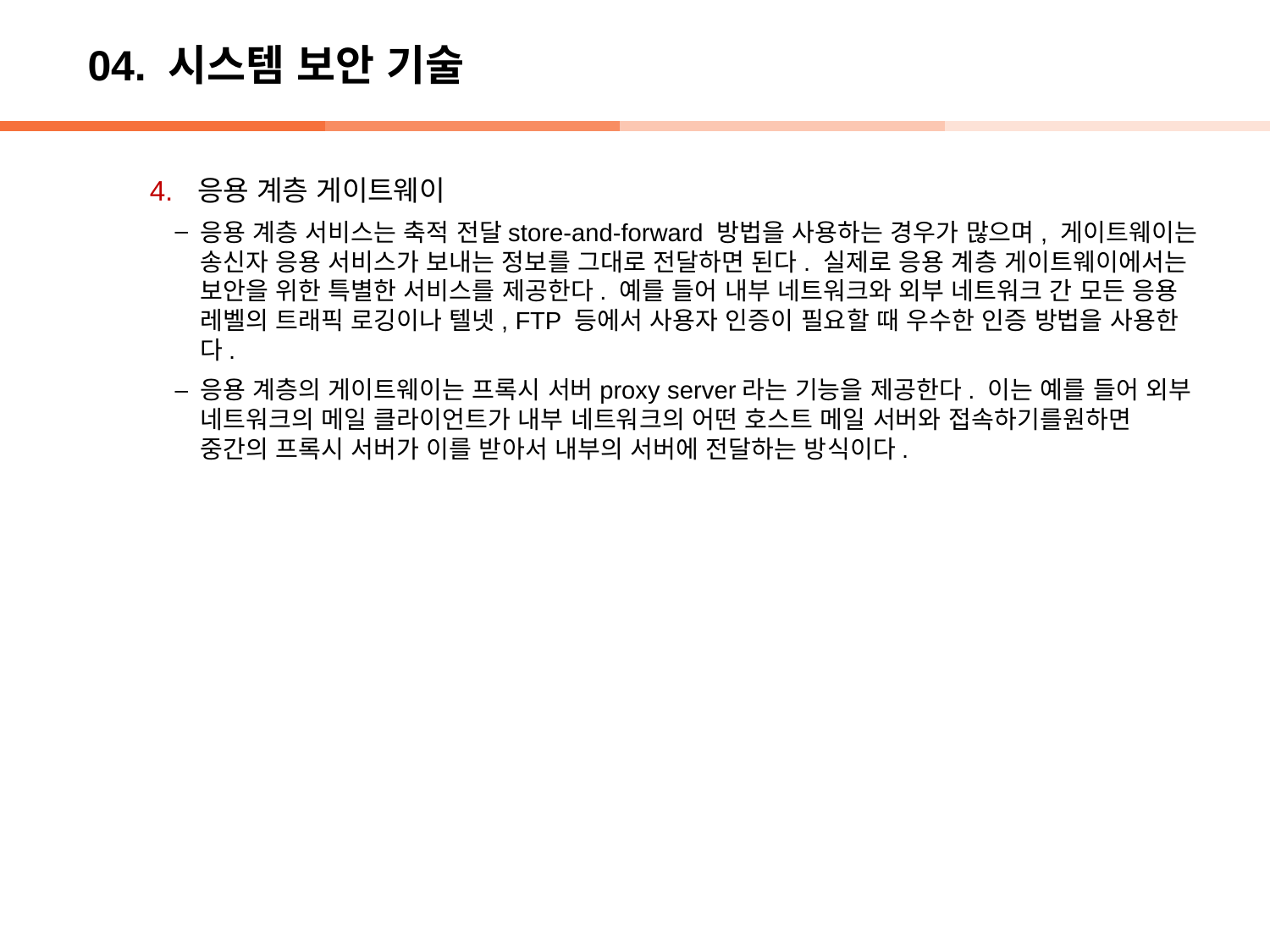

# 04. 시스템 보안 기술
응용 계층 게이트웨이
응용 계층 서비스는 축적 전달store-and-forward 방법을 사용하는 경우가 많으며, 게이트웨이는 송신자 응용 서비스가 보내는 정보를 그대로 전달하면 된다. 실제로 응용 계층 게이트웨이에서는 보안을 위한 특별한 서비스를 제공한다. 예를 들어 내부 네트워크와 외부 네트워크 간 모든 응용 레벨의 트래픽 로깅이나 텔넷, FTP 등에서 사용자 인증이 필요할 때 우수한 인증 방법을 사용한다.
응용 계층의 게이트웨이는 프록시 서버proxy server라는 기능을 제공한다. 이는 예를 들어 외부 네트워크의 메일 클라이언트가 내부 네트워크의 어떤 호스트 메일 서버와 접속하기를원하면 중간의 프록시 서버가 이를 받아서 내부의 서버에 전달하는 방식이다.